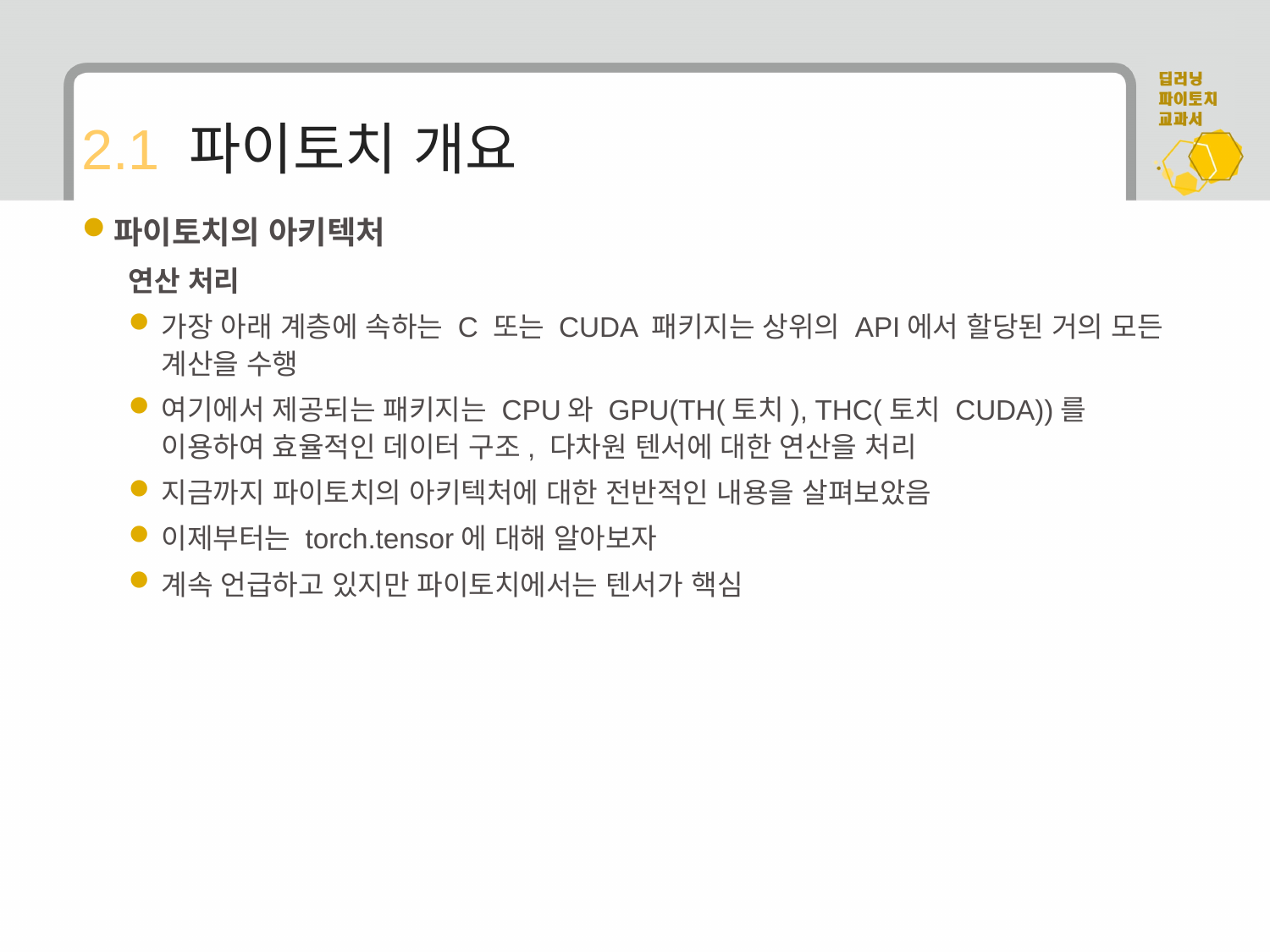

# 2.1 파이토치 개요
파이토치의 아키텍처
연산 처리
가장 아래 계층에 속하는 C 또는 CUDA 패키지는 상위의 API에서 할당된 거의 모든 계산을 수행
여기에서 제공되는 패키지는 CPU와 GPU(TH(토치), THC(토치 CUDA))를 이용하여 효율적인 데이터 구조, 다차원 텐서에 대한 연산을 처리
지금까지 파이토치의 아키텍처에 대한 전반적인 내용을 살펴보았음
이제부터는 torch.tensor에 대해 알아보자
계속 언급하고 있지만 파이토치에서는 텐서가 핵심